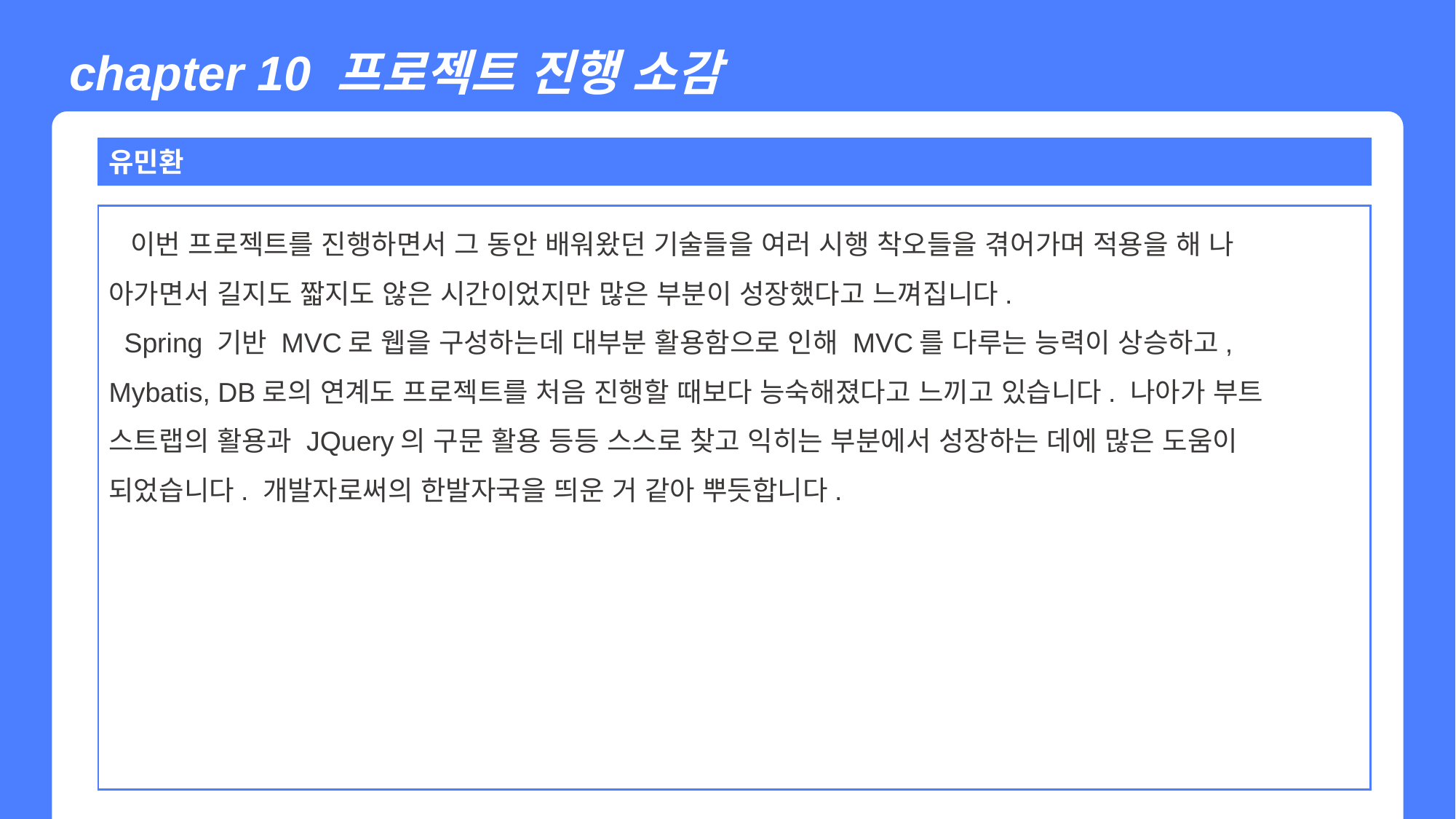

chapter 10 프로젝트 진행 소감
유민환
  이번 프로젝트를 진행하면서 그 동안 배워왔던 기술들을 여러 시행 착오들을 겪어가며 적용을 해 나
아가면서 길지도 짧지도 않은 시간이었지만 많은 부분이 성장했다고 느껴집니다.
  Spring 기반 MVC로 웹을 구성하는데 대부분 활용함으로 인해 MVC를 다루는 능력이 상승하고,
Mybatis, DB로의 연계도 프로젝트를 처음 진행할 때보다 능숙해졌다고 느끼고 있습니다. 나아가 부트
스트랩의 활용과 JQuery의 구문 활용 등등 스스로 찾고 익히는 부분에서 성장하는 데에 많은 도움이
되었습니다. 개발자로써의 한발자국을 띄운 거 같아 뿌듯합니다.